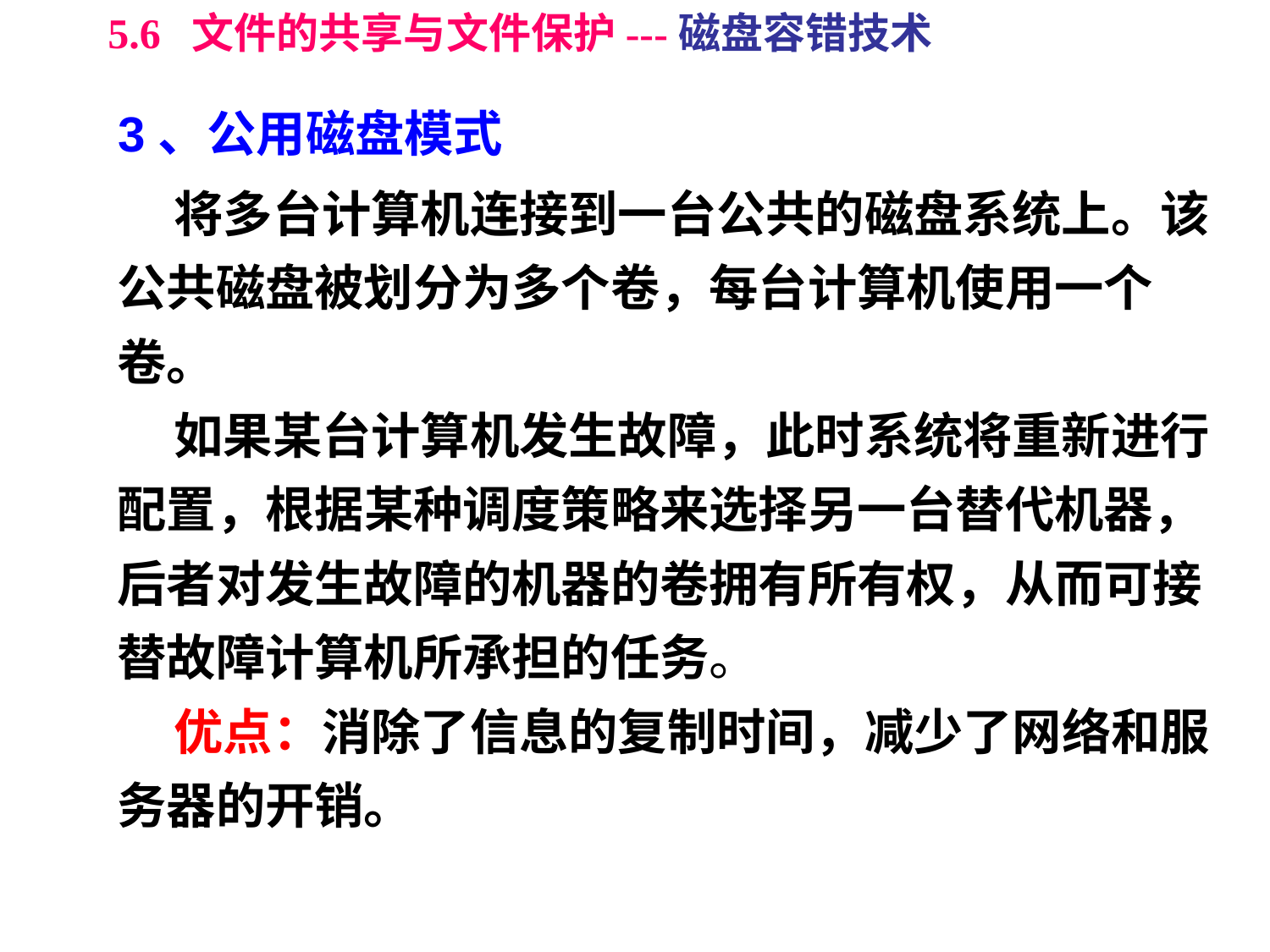

5.6  文件的共享与文件保护---磁盘容错技术
3、公用磁盘模式
    将多台计算机连接到一台公共的磁盘系统上。该公共磁盘被划分为多个卷，每台计算机使用一个卷。
    如果某台计算机发生故障，此时系统将重新进行配置，根据某种调度策略来选择另一台替代机器，后者对发生故障的机器的卷拥有所有权，从而可接替故障计算机所承担的任务。
    优点：消除了信息的复制时间，减少了网络和服务器的开销。